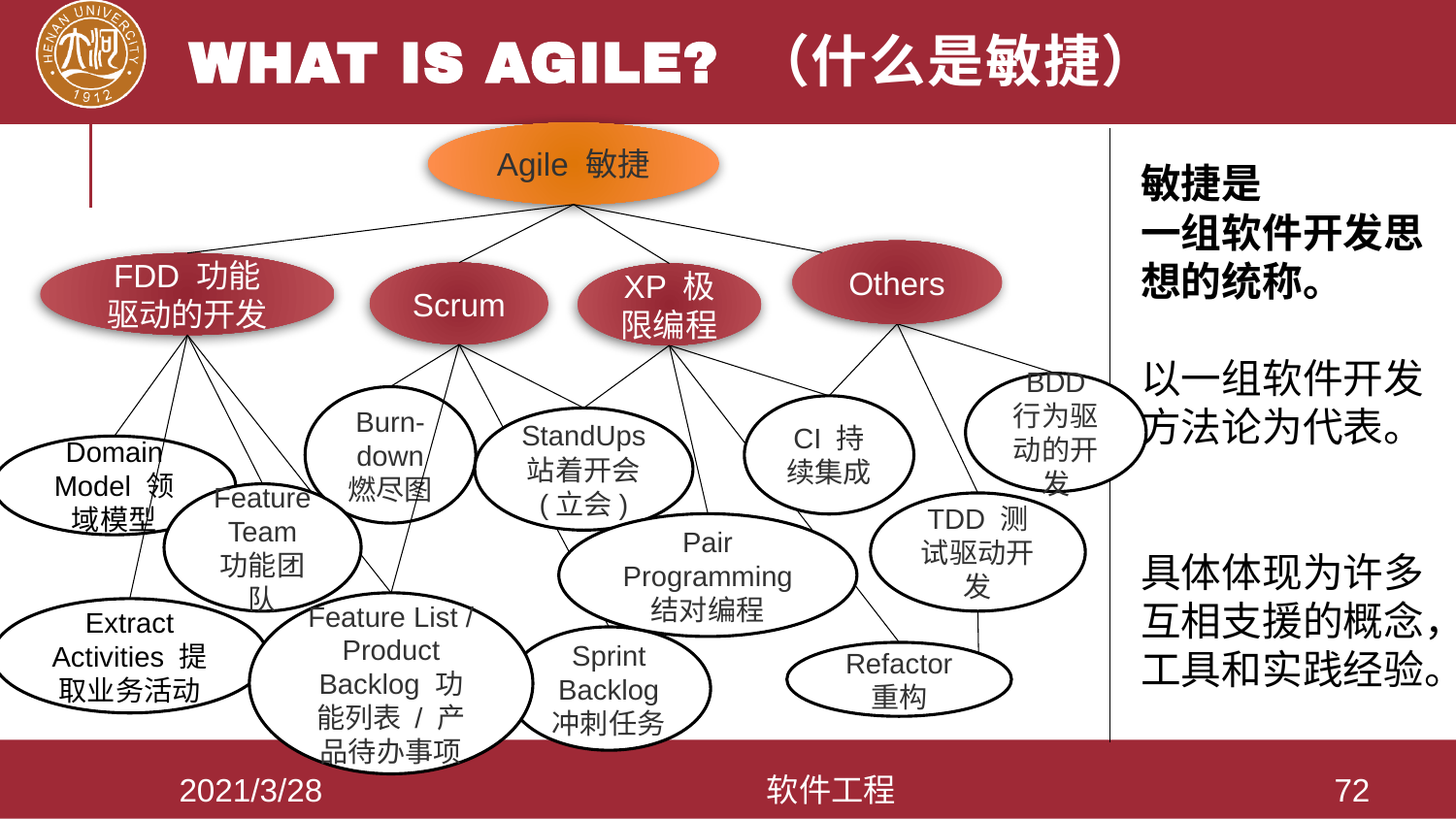

# What is Agile? （什么是敏捷）
Agile 敏捷
Others
FDD 功能驱动的开发
Scrum
XP 极限编程
BDD 行为驱动的开发
Burn-down 燃尽图
CI 持续集成
StandUps 站着开会 (立会)
Feature Team 功能团队
TDD 测试驱动开发
Pair Programming 结对编程
Feature List / Product
Backlog 功能列表 / 产品待办事项
Sprint
Backlog 冲刺任务
Refactor 重构
Domain Model 领域模型
Extract Activities 提取业务活动
敏捷是
一组软件开发思想的统称。

以一组软件开发方法论为代表。

具体体现为许多互相支援的概念，工具和实践经验。
2021/3/28
软件工程
72